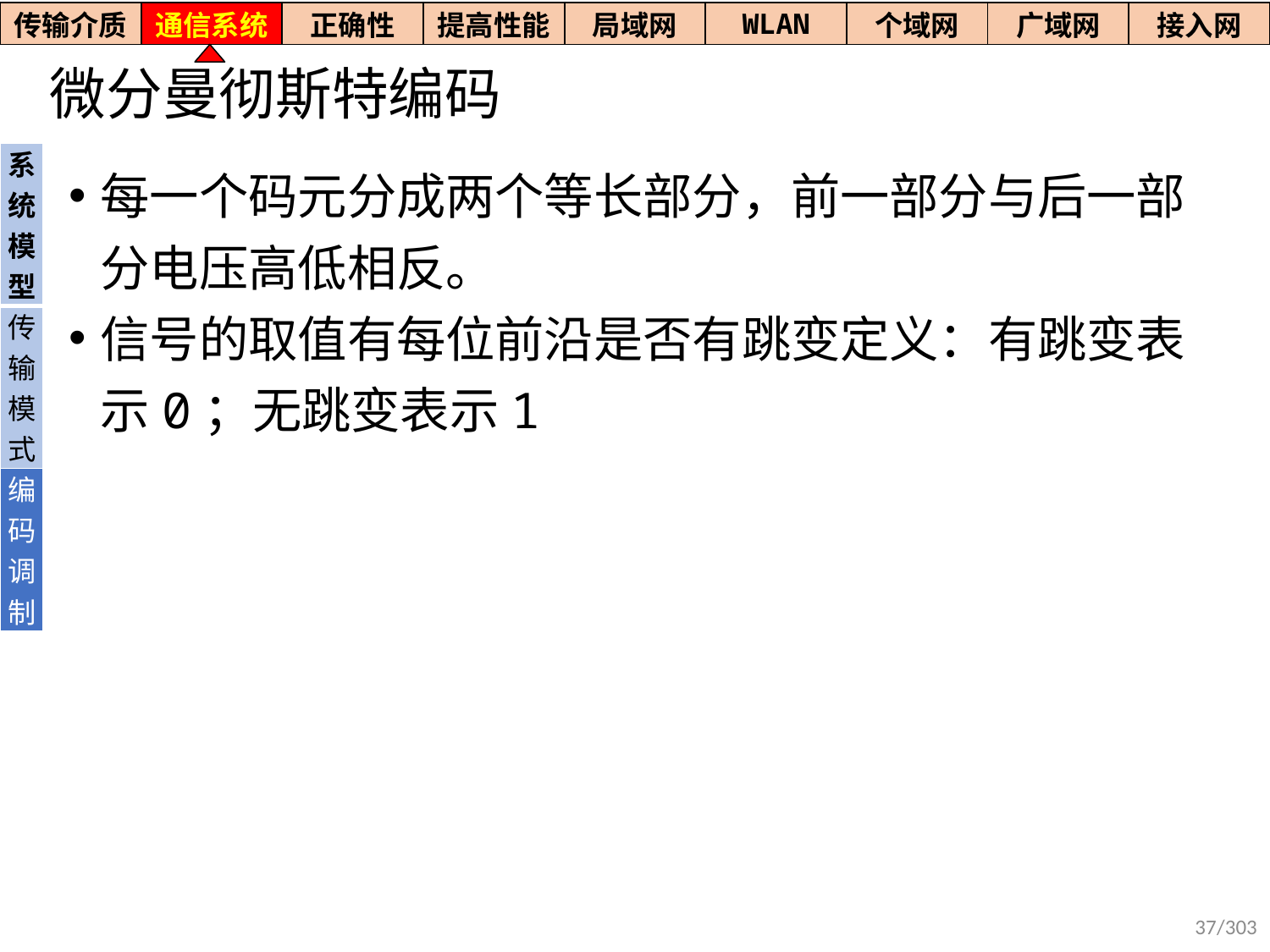

| 传输介质 | 通信系统 | 正确性 | 提高性能 | 局域网 | WLAN | 个域网 | 广域网 | 接入网 |
| --- | --- | --- | --- | --- | --- | --- | --- | --- |

# 微分曼彻斯特编码
| 系统模型 |
| --- |
| 传输模式 |
| 编码调制 |
每一个码元分成两个等长部分，前一部分与后一部分电压高低相反。
信号的取值有每位前沿是否有跳变定义：有跳变表示0；无跳变表示1

37/303